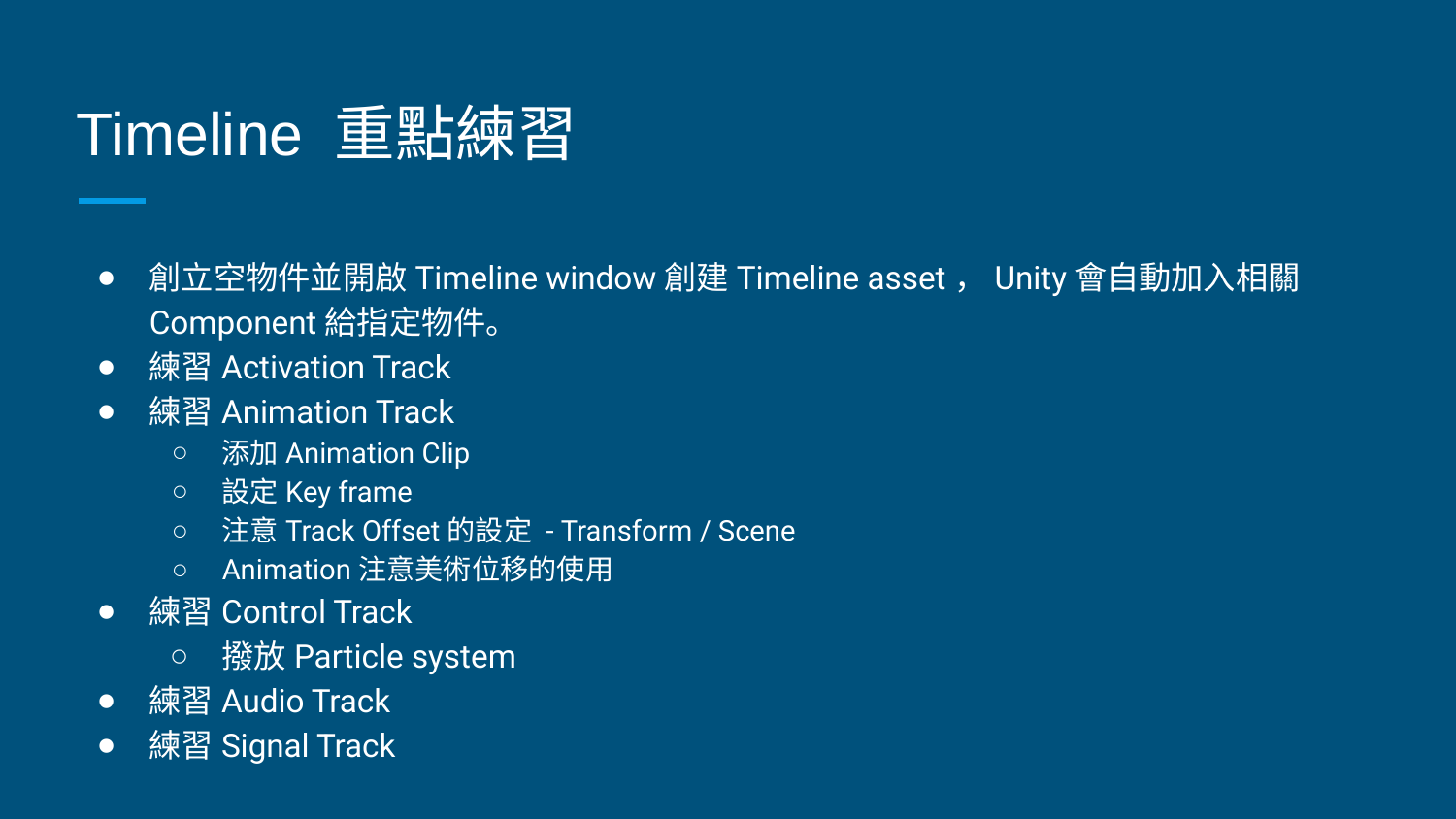

# Timeline 重點練習
創立空物件並開啟Timeline window創建Timeline asset，Unity會自動加入相關Component給指定物件。
練習Activation Track
練習Animation Track
添加Animation Clip
設定Key frame
注意Track Offset的設定 - Transform / Scene
Animation注意美術位移的使用
練習Control Track
撥放Particle system
練習Audio Track
練習Signal Track